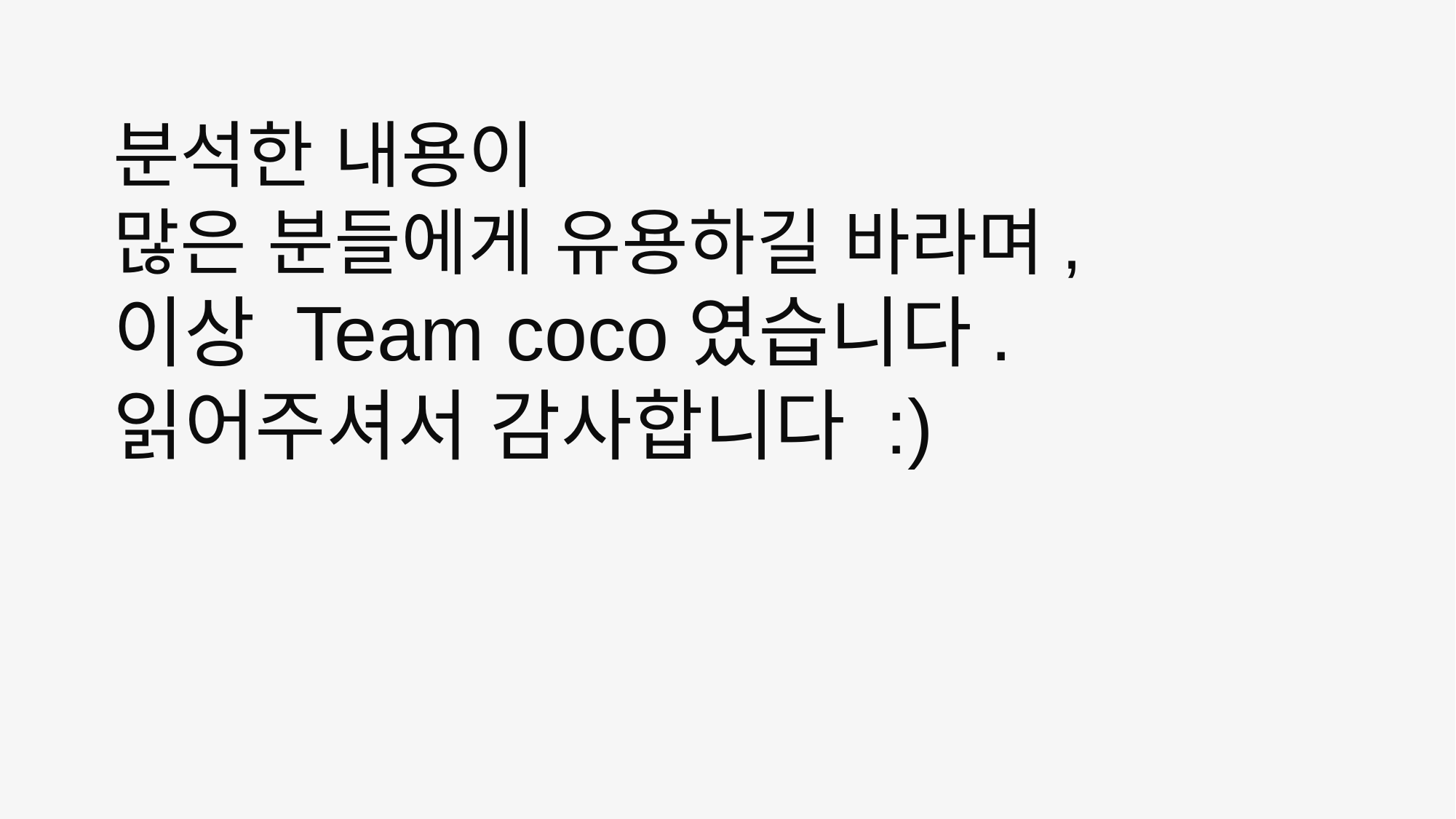

분석한 내용이
많은 분들에게 유용하길 바라며,
이상 Team coco였습니다.
읽어주셔서 감사합니다 :)